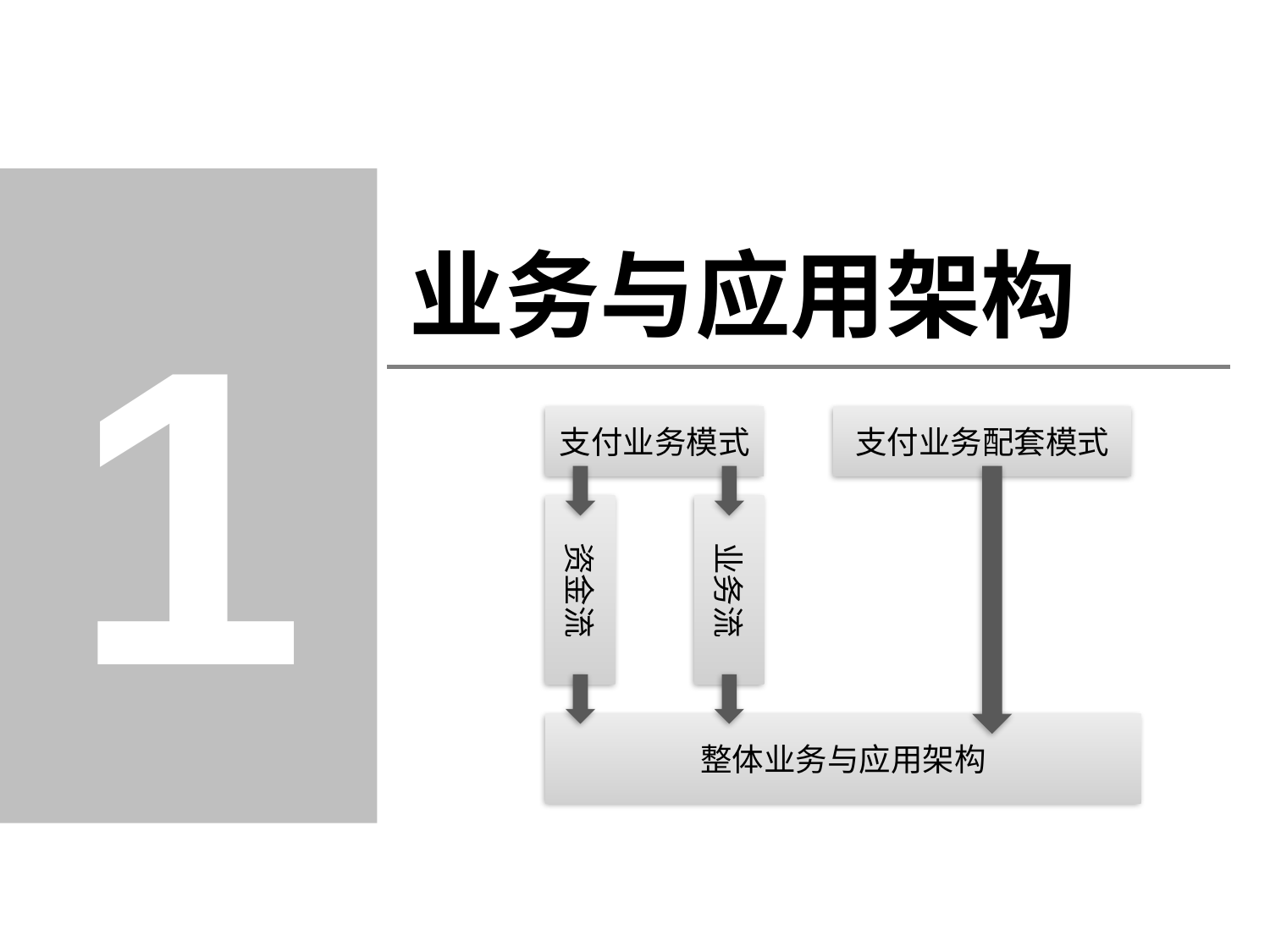

1
# 业务与应用架构
支付业务模式
支付业务配套模式

资金流
业务流

整体业务与应用架构